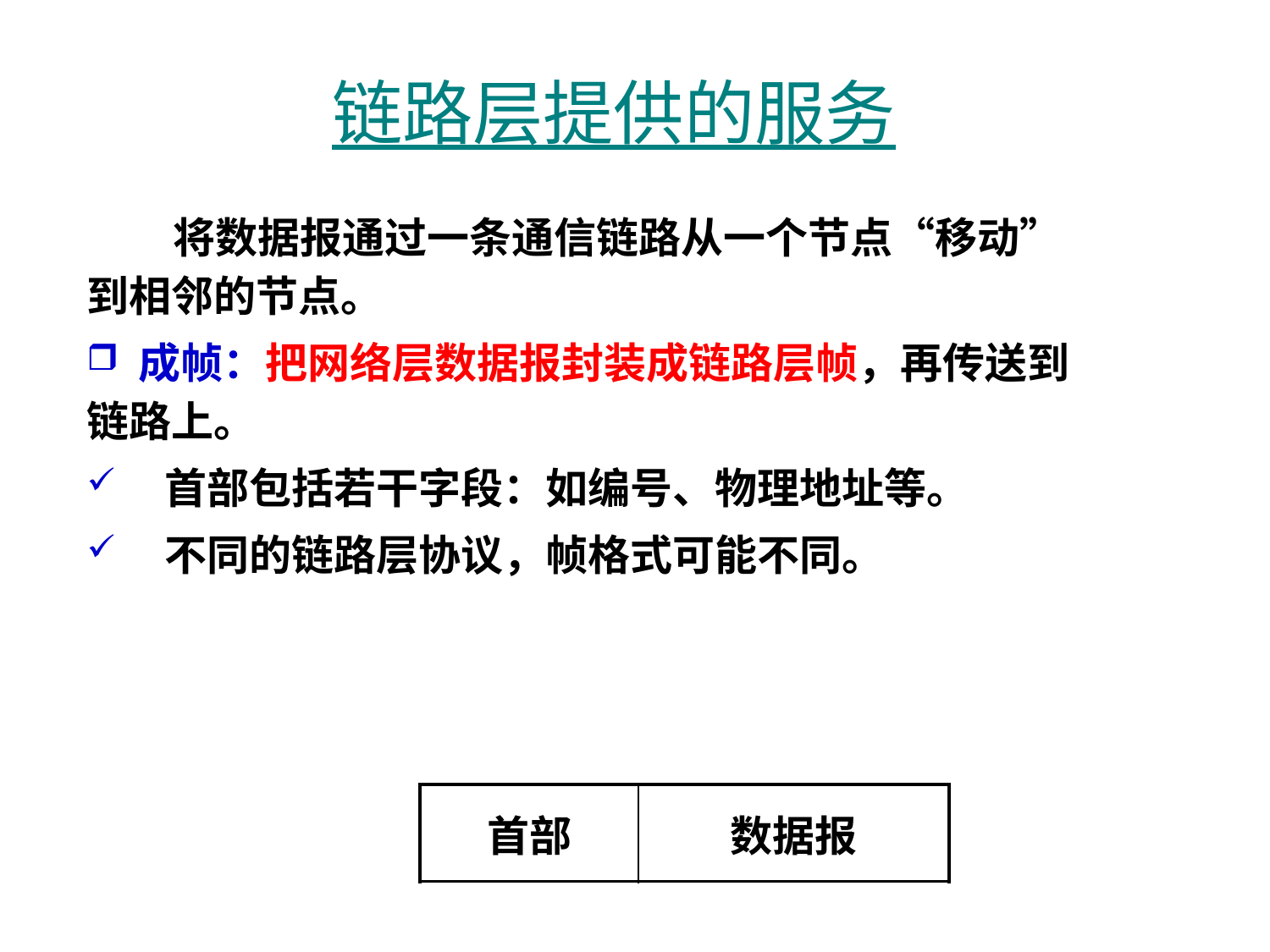

# 链路层提供的服务
        将数据报通过一条通信链路从一个节点“移动”到相邻的节点。
 成帧：把网络层数据报封装成链路层帧，再传送到链路上。
    首部包括若干字段：如编号、物理地址等。
    不同的链路层协议，帧格式可能不同。
| 首部 | 数据报 |
| --- | --- |
9